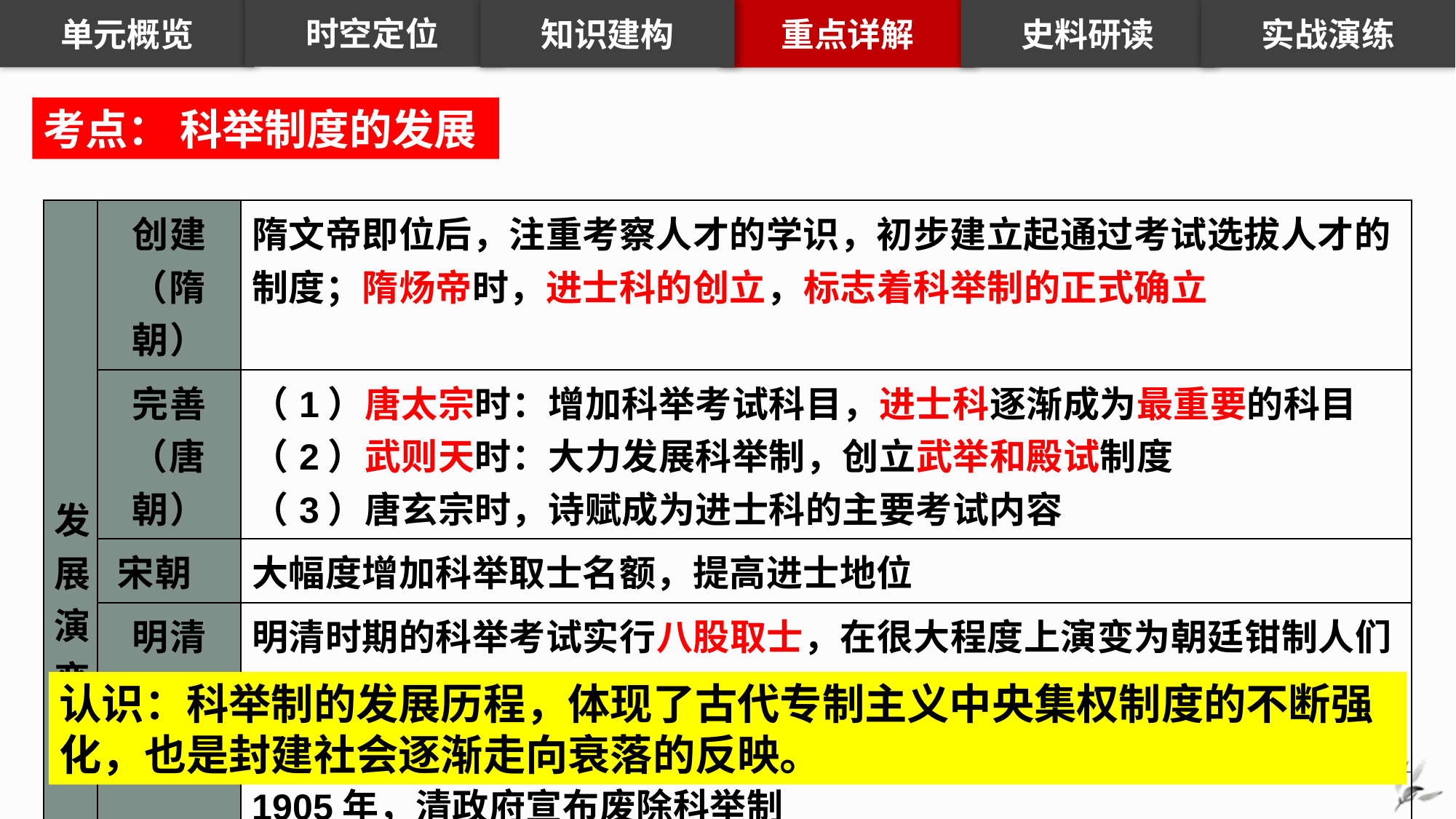

知识建构
重点详解
史料研读

实战演练
时空定位
单元概览
考点： 科举制度的发展
| 发展 演变 | 创建 （隋朝） | 隋文帝即位后，注重考察人才的学识，初步建立起通过考试选拔人才的制度；隋炀帝时，进士科的创立，标志着科举制的正式确立 |
| --- | --- | --- |
|  | 完善 （唐朝） | （1）唐太宗时：增加科举考试科目，进士科逐渐成为最重要的科目 （2）武则天时：大力发展科举制，创立武举和殿试制度 （3）唐玄宗时，诗赋成为进士科的主要考试内容 |
|  | 宋朝 | 大幅度增加科举取士名额，提高进士地位 |
|  | 明清 （僵化） | 明清时期的科举考试实行八股取士，在很大程度上演变为朝廷钳制人们思想的工具。 |
|  | 废除 | 1905年，清政府宣布废除科举制 |
认识：科举制的发展历程，体现了古代专制主义中央集权制度的不断强化，也是封建社会逐渐走向衰落的反映。